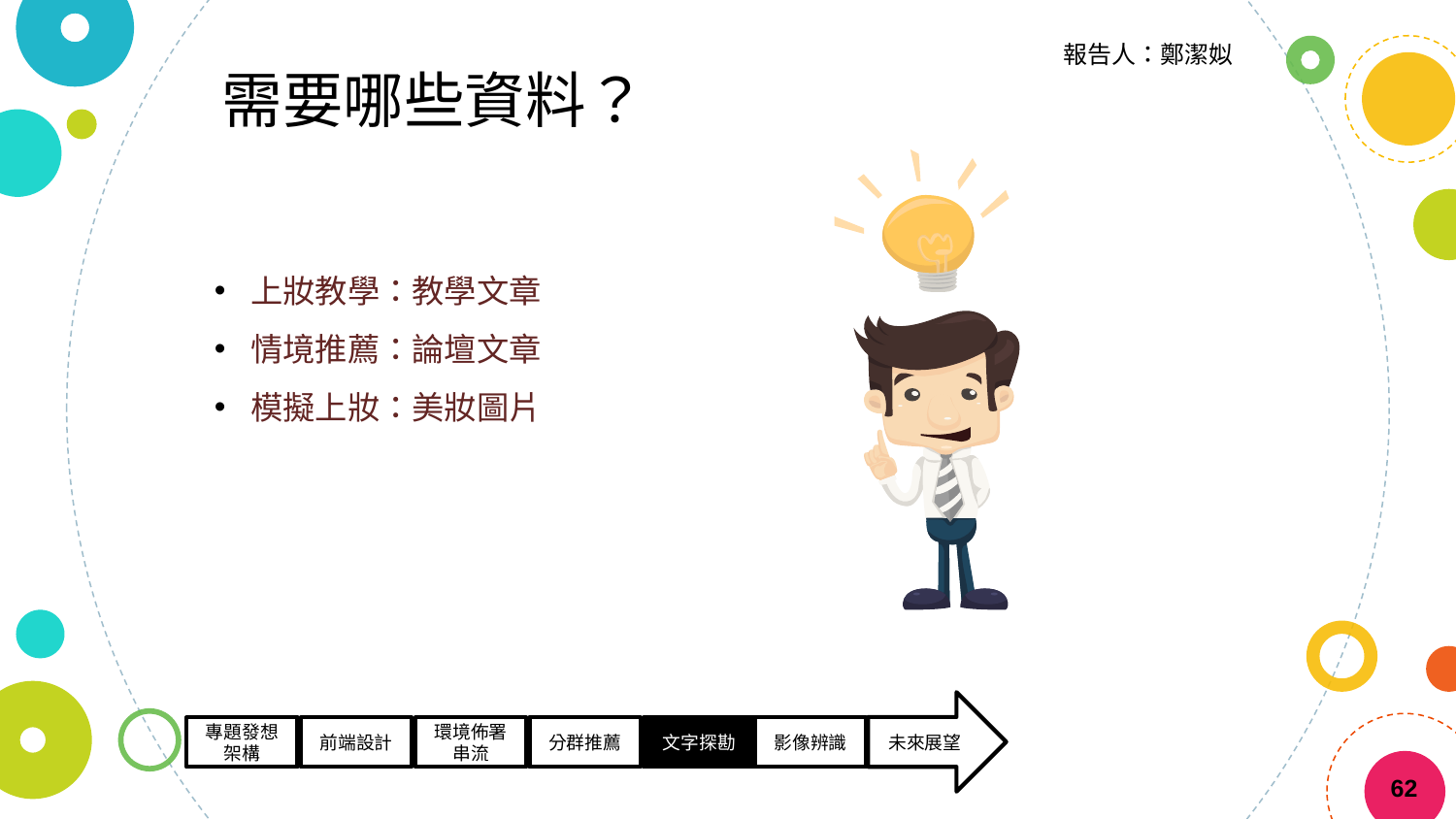

報告人：鄭潔姒
需要哪些資料？

上妝教學：教學文章
情境推薦：論壇文章
模擬上妝：美妝圖片
62